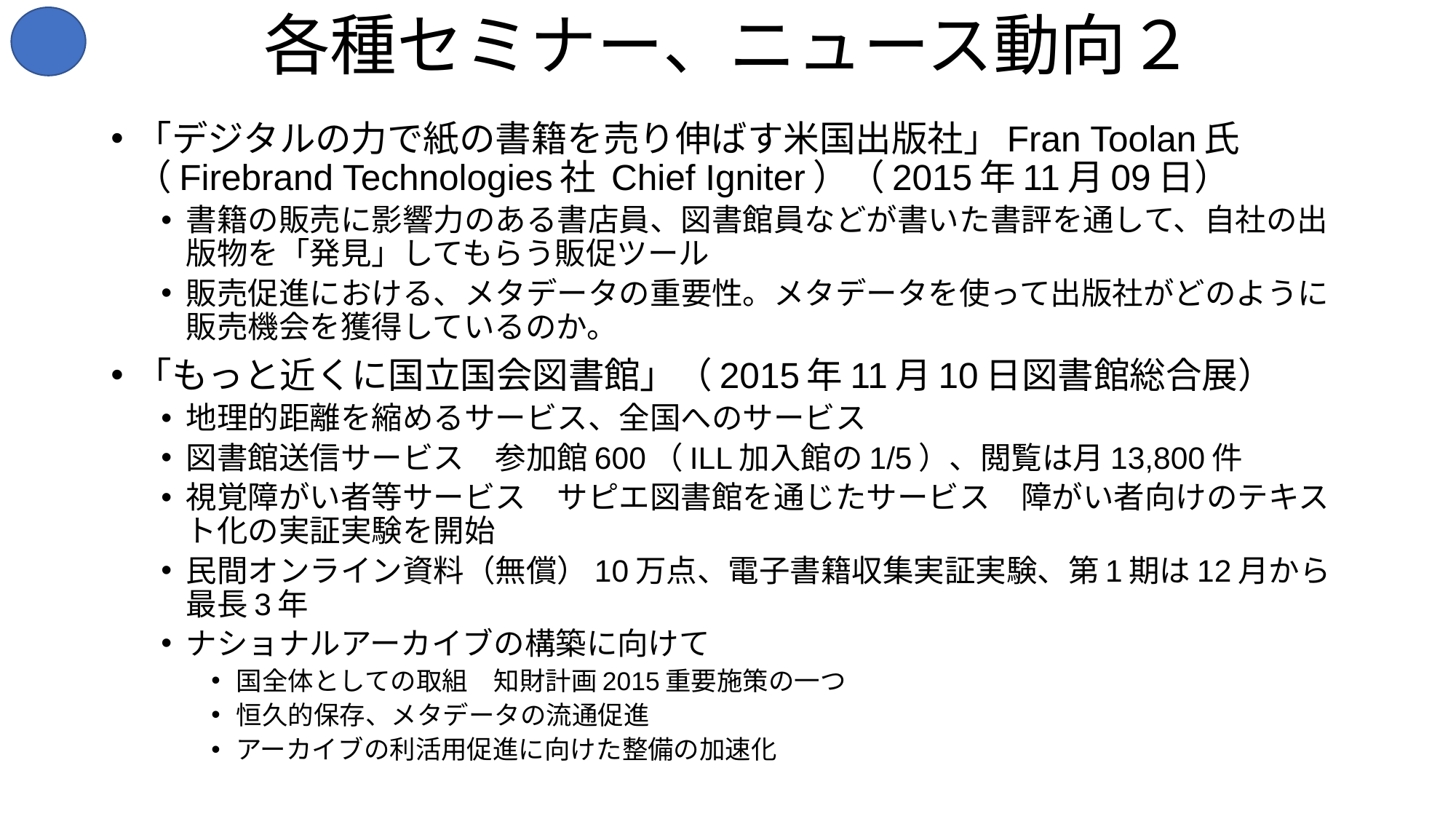

# 各種セミナー、ニュース動向２

「デジタルの力で紙の書籍を売り伸ばす米国出版社」Fran Toolan氏 （Firebrand Technologies社 Chief Igniter）（2015年11月09日）
書籍の販売に影響力のある書店員、図書館員などが書いた書評を通して、自社の出版物を「発見」してもらう販促ツール
販売促進における、メタデータの重要性。メタデータを使って出版社がどのように販売機会を獲得しているのか。
「もっと近くに国立国会図書館」（2015年11月10日図書館総合展）
地理的距離を縮めるサービス、全国へのサービス
図書館送信サービス　参加館600（ILL加入館の1/5）、閲覧は月13,800件
視覚障がい者等サービス　サピエ図書館を通じたサービス　障がい者向けのテキスト化の実証実験を開始
民間オンライン資料（無償）10万点、電子書籍収集実証実験、第1期は12月から最長3年
ナショナルアーカイブの構築に向けて
国全体としての取組　知財計画2015重要施策の一つ
恒久的保存、メタデータの流通促進
アーカイブの利活用促進に向けた整備の加速化